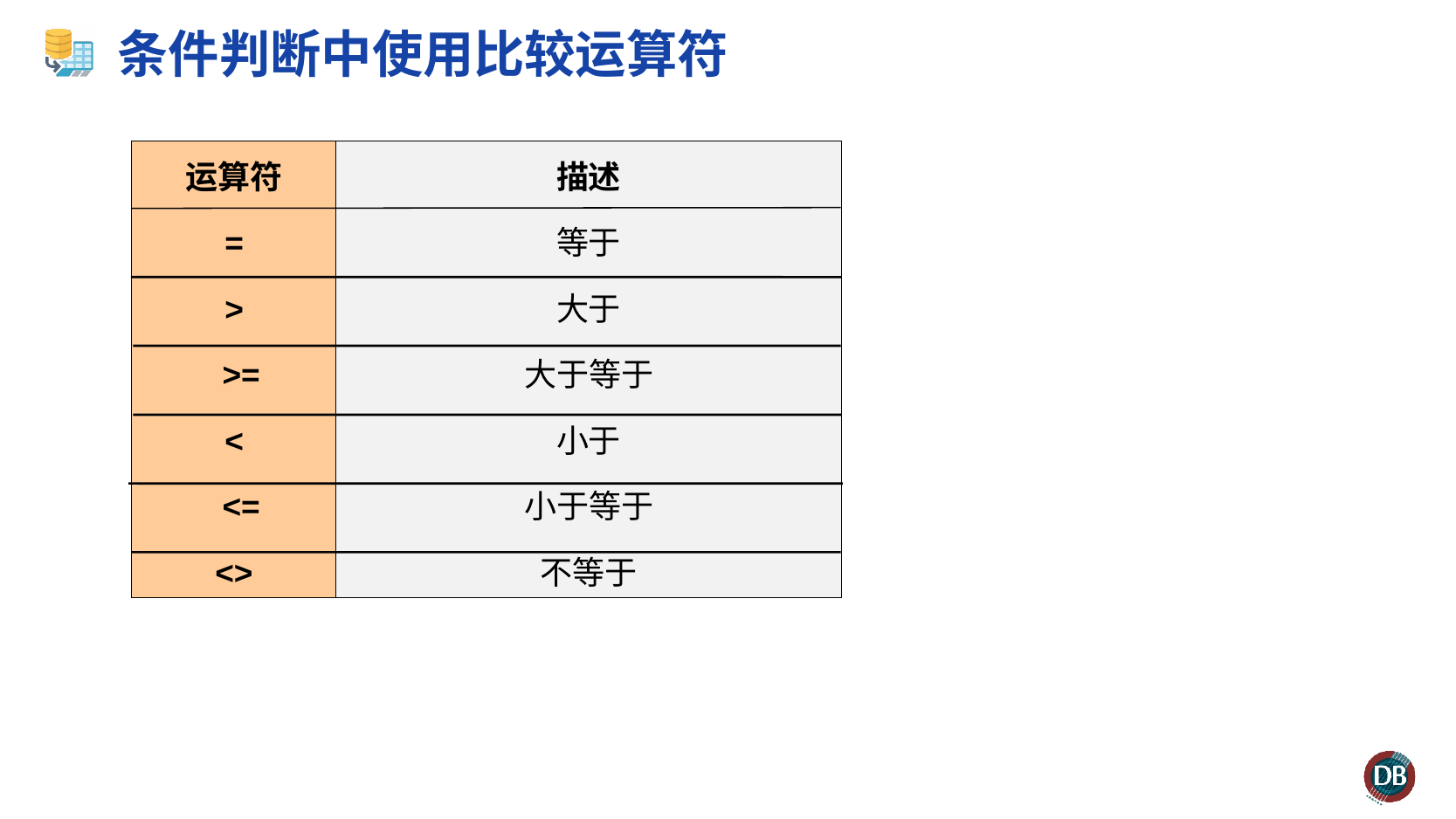

# 条件判断中使用比较运算符
运算符
=
>
      >=
<
      <=
<>
描述
等于
大于
大于等于
小于
小于等于
不等于